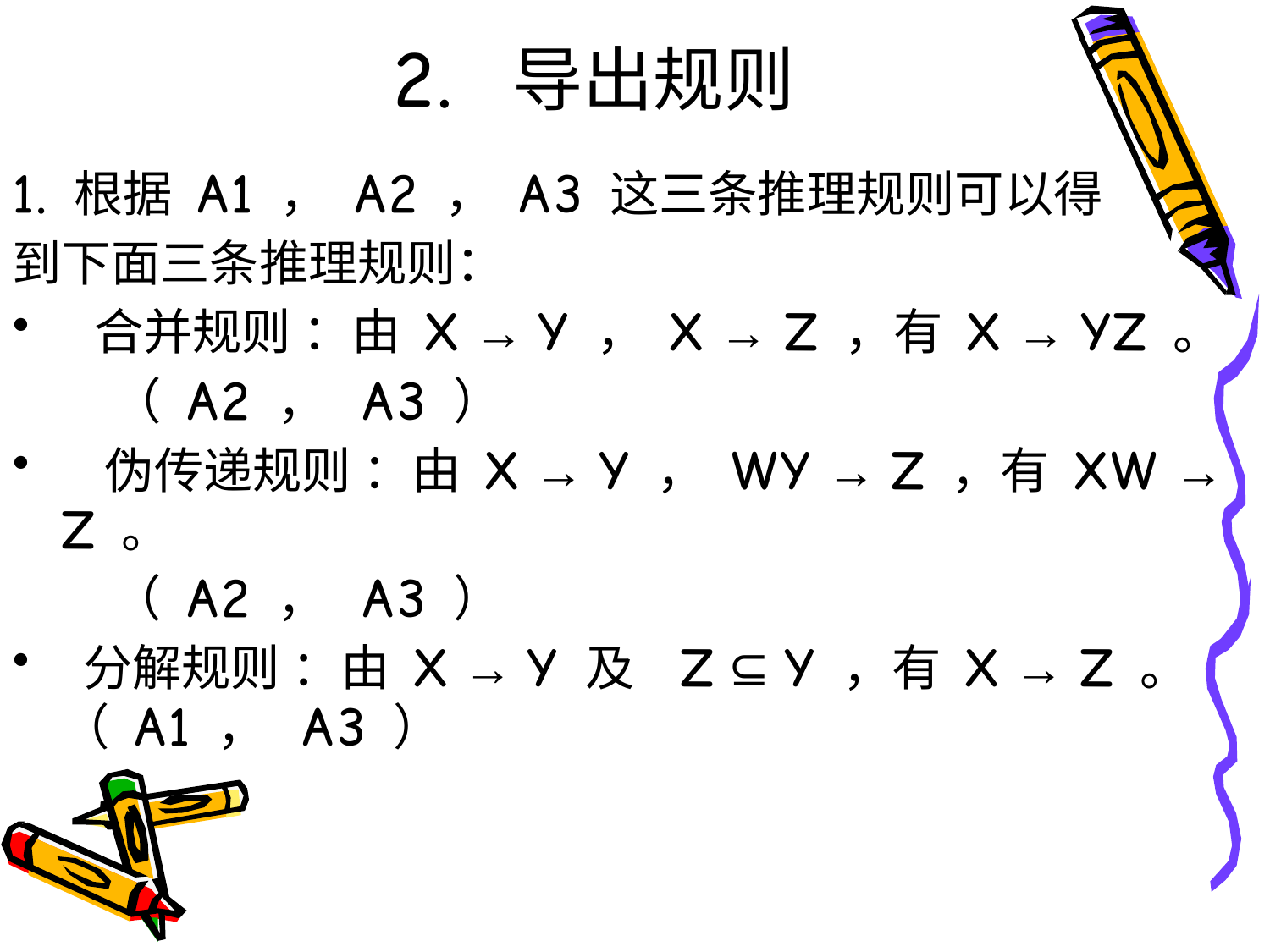

# 2.  导出规则
1. 根据 A1 ， A2 ， A3 这三条推理规则可以得
到下面三条推理规则：
  合并规则 ：由 X → Y ， X → Z ，有 X → YZ 。
        （ A2 ，  A3 ）
   伪传递规则 ：由 X → Y ， WY → Z ，有 XW → Z 。
        （ A2 ，  A3 ）
 分解规则 ：由 X → Y 及   Z ⊆ Y ，有 X → Z 。    （ A1 ，  A3 ）